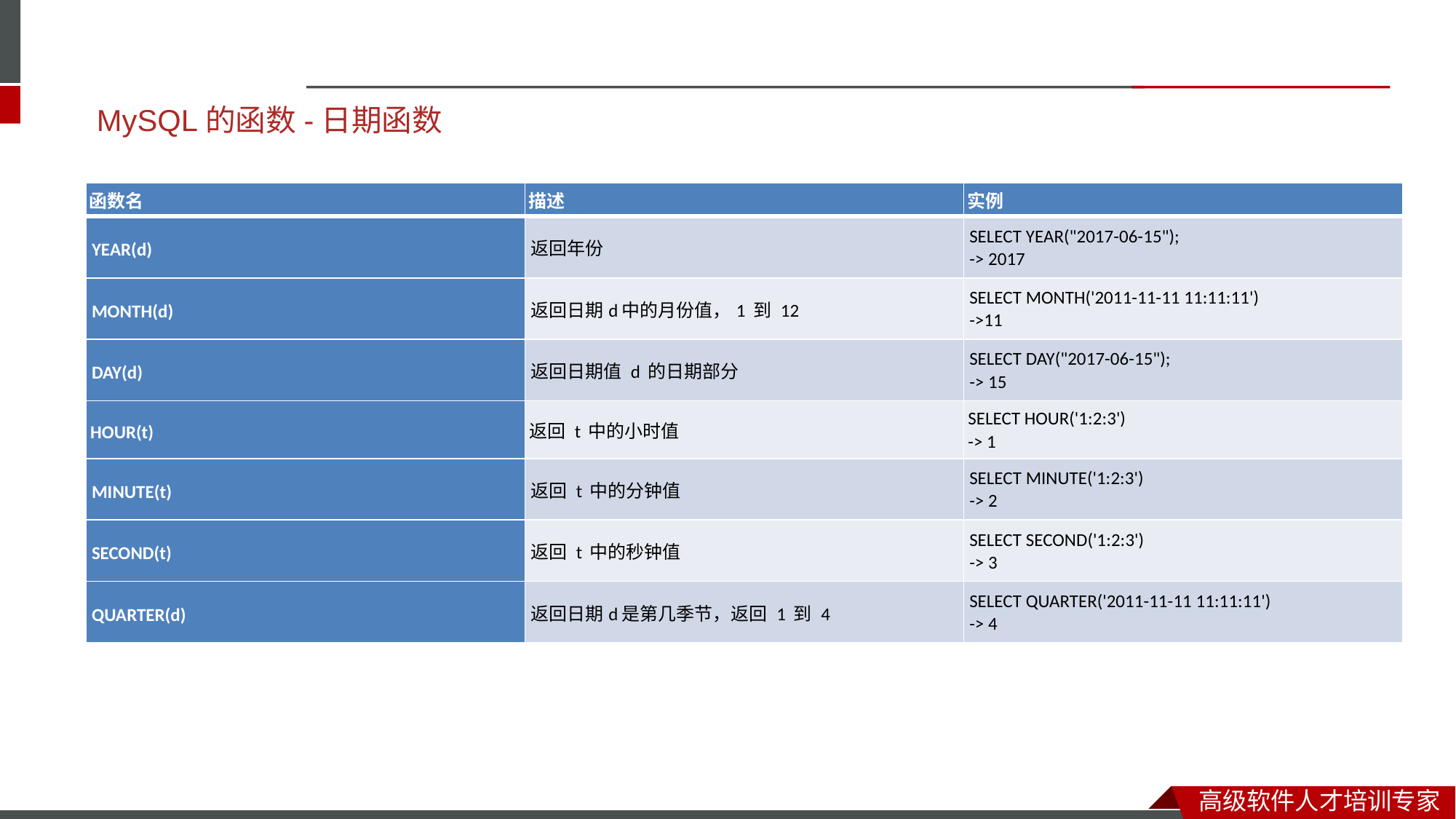

MySQL的函数-日期函数
| 函数名 | 描述 | 实例 |
| --- | --- | --- |
| YEAR(d) | 返回年份 | SELECT YEAR("2017-06-15"); -> 2017 |
| MONTH(d) | 返回日期d中的月份值，1 到 12 | SELECT MONTH('2011-11-11 11:11:11') ->11 |
| DAY(d) | 返回日期值 d 的日期部分 | SELECT DAY("2017-06-15"); -> 15 |
| HOUR(t) | 返回 t 中的小时值 | SELECT HOUR('1:2:3') -> 1 |
| MINUTE(t) | 返回 t 中的分钟值 | SELECT MINUTE('1:2:3') -> 2 |
| SECOND(t) | 返回 t 中的秒钟值 | SELECT SECOND('1:2:3') -> 3 |
| QUARTER(d) | 返回日期d是第几季节，返回 1 到 4 | SELECT QUARTER('2011-11-11 11:11:11') -> 4 |